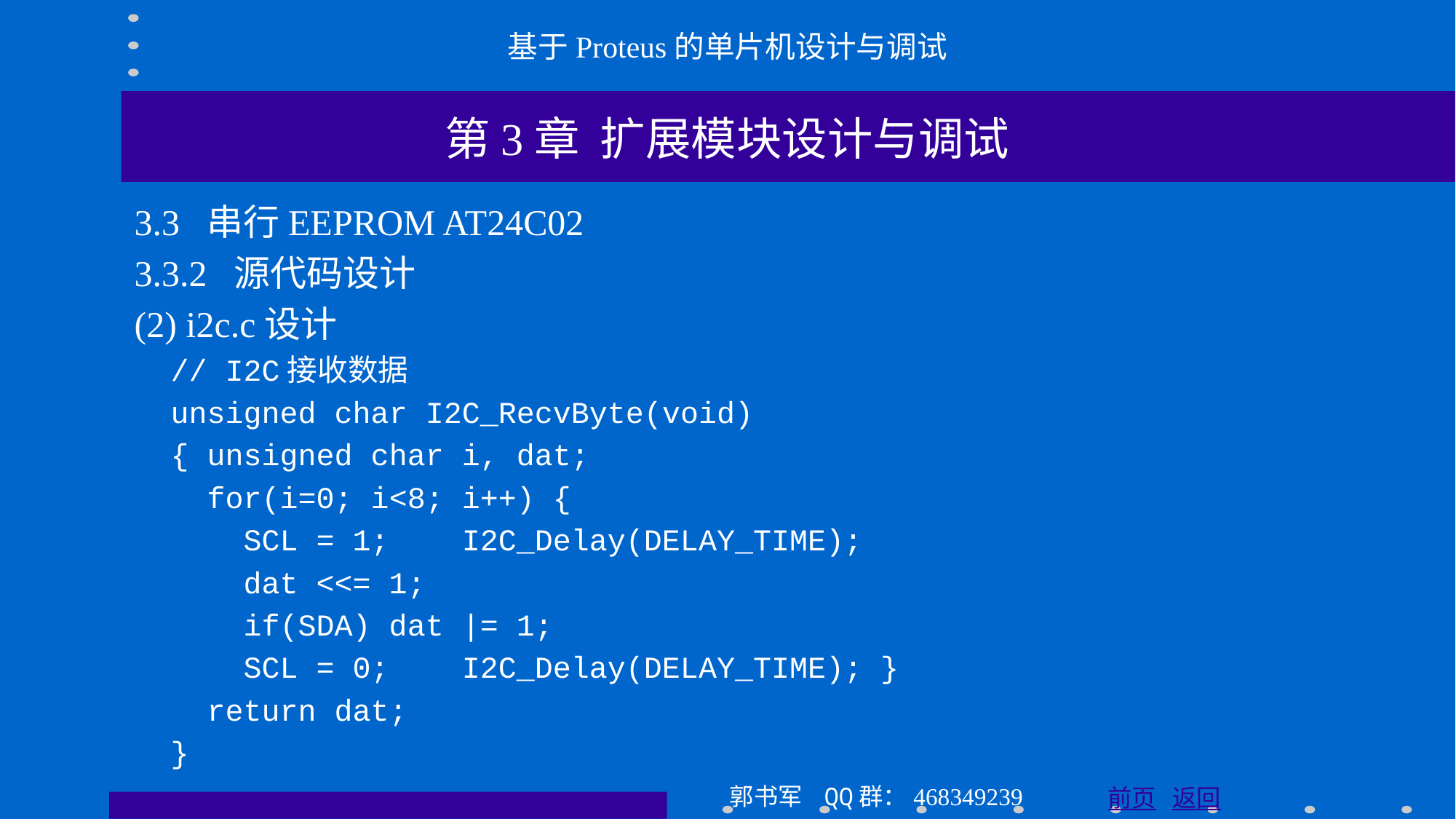

基于Proteus的单片机设计与调试
第3章  扩展模块设计与调试
3.3  串行EEPROM AT24C02
3.3.2  源代码设计
(2) i2c.c设计
  // I2C接收数据
  unsigned char I2C_RecvByte(void)
  { unsigned char i, dat;
    for(i=0; i<8; i++) {
      SCL = 1;    I2C_Delay(DELAY_TIME);
      dat <<= 1;
      if(SDA) dat |= 1;
      SCL = 0;    I2C_Delay(DELAY_TIME); }
    return dat;
  }

郭书军   QQ群：468349239
前页   返回